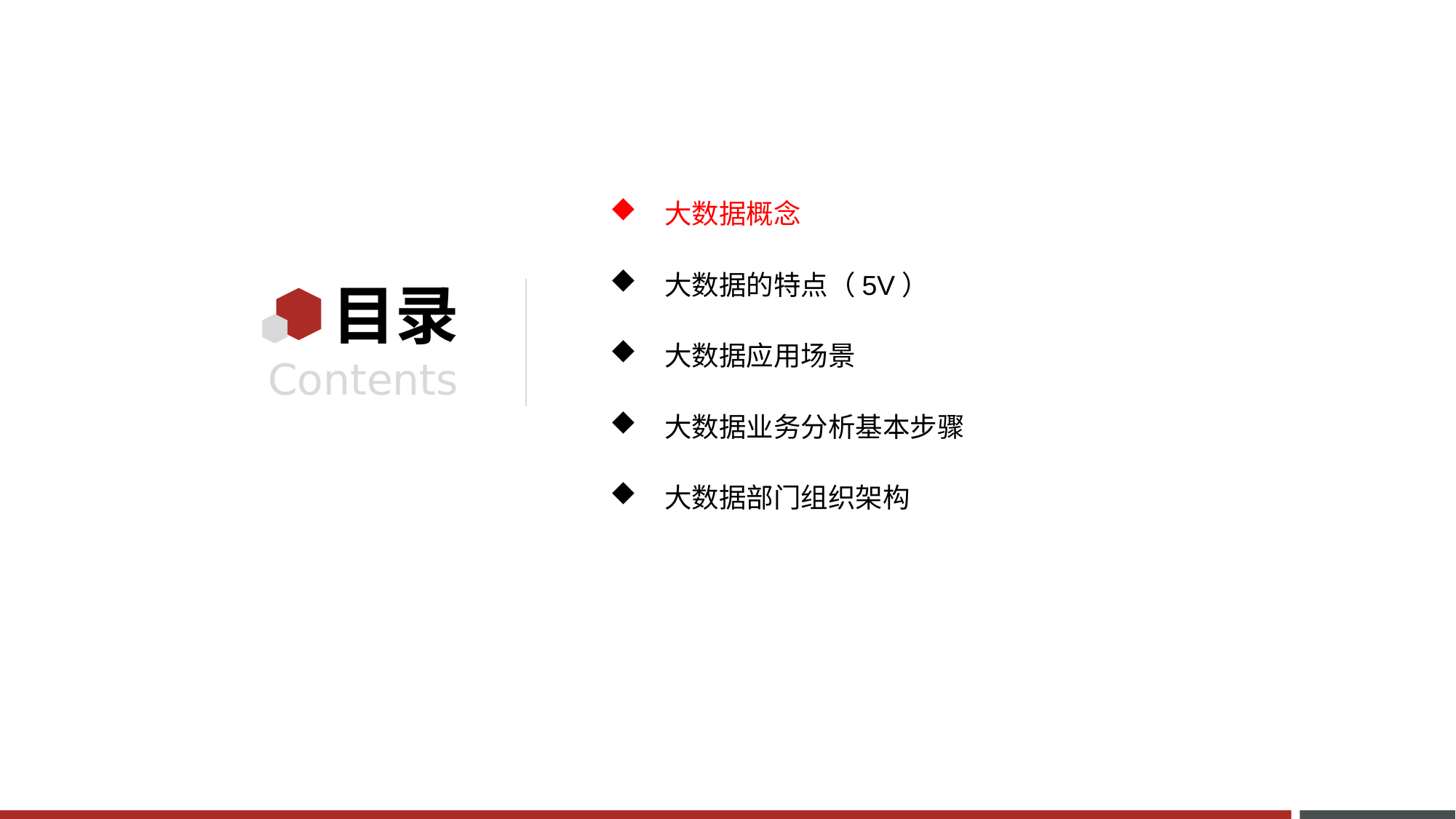

大数据概念
大数据的特点（5V）
大数据应用场景
大数据业务分析基本步骤
大数据部门组织架构